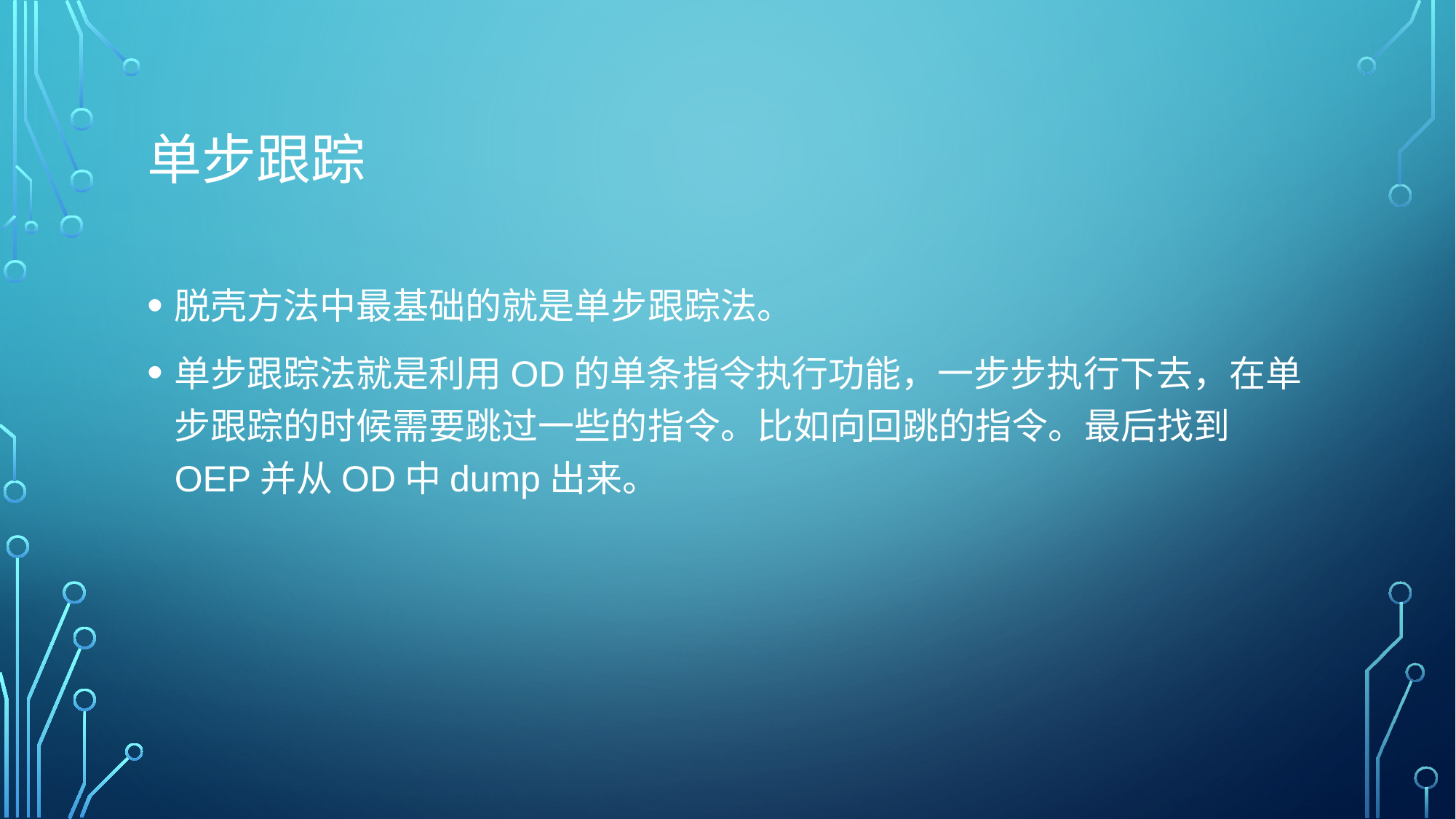

# 单步跟踪
脱壳方法中最基础的就是单步跟踪法。
单步跟踪法就是利用OD的单条指令执行功能，一步步执行下去，在单步跟踪的时候需要跳过一些的指令。比如向回跳的指令。最后找到OEP并从OD中dump出来。